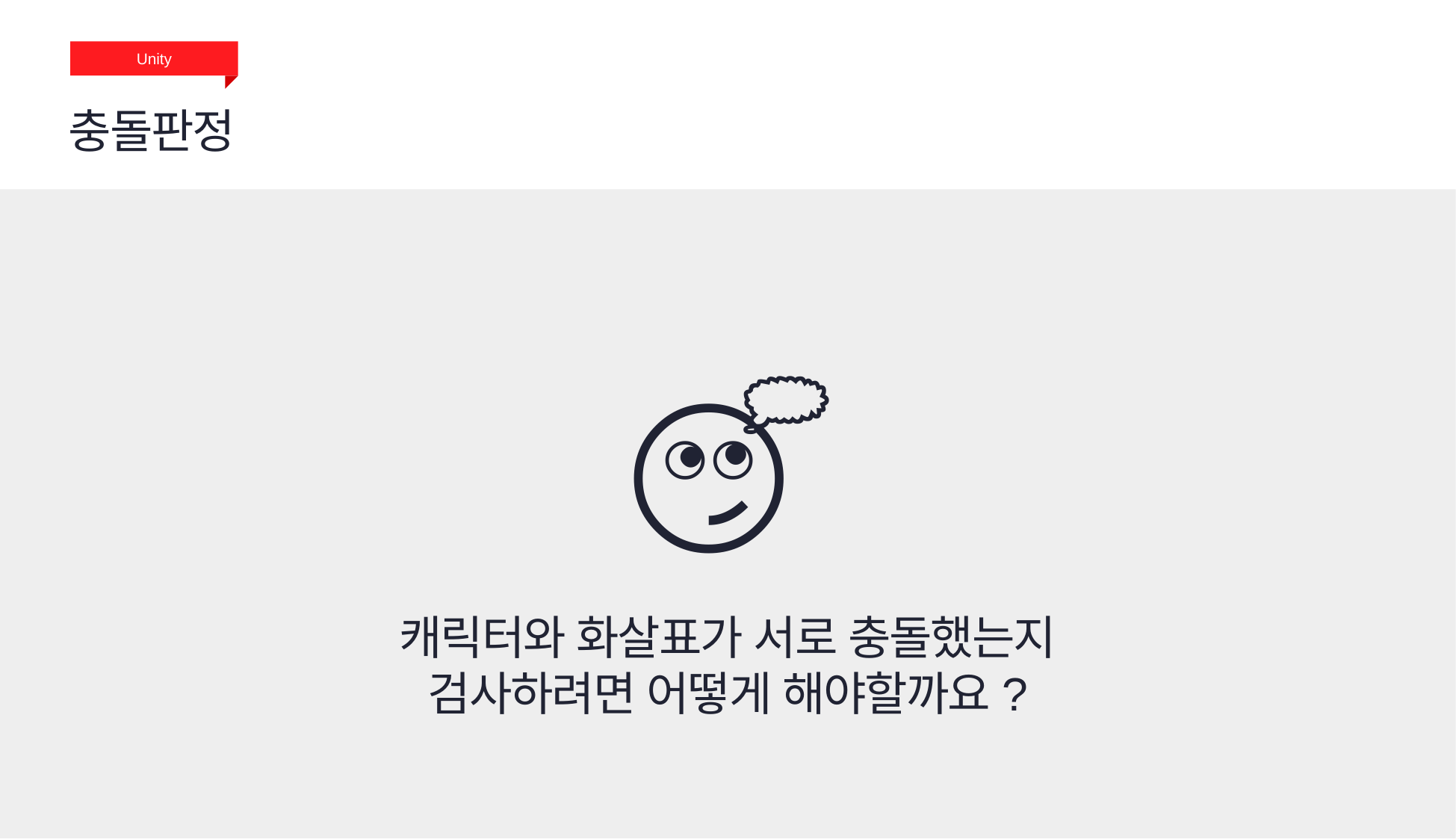

Unity

충돌판정
🤔

캐릭터와 화살표가 서로 충돌했는지
검사하려면 어떻게 해야할까요?